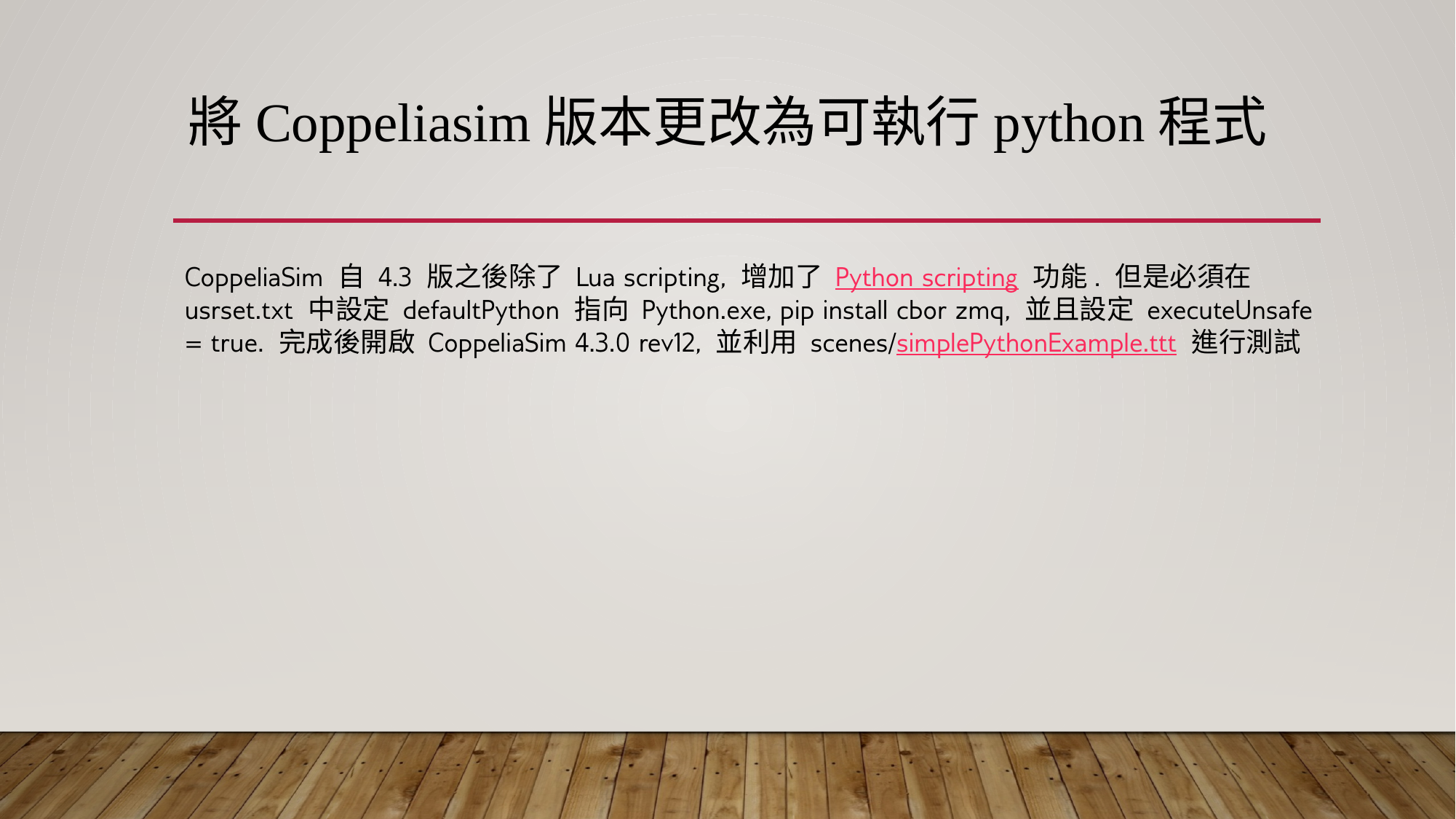

將Coppeliasim版本更改為可執行python程式
CoppeliaSim 自 4.3 版之後除了 Lua scripting, 增加了 Python scripting 功能. 但是必須在 usrset.txt 中設定 defaultPython 指向 Python.exe, pip install cbor zmq, 並且設定 executeUnsafe = true. 完成後開啟 CoppeliaSim 4.3.0 rev12, 並利用 scenes/simplePythonExample.ttt 進行測試